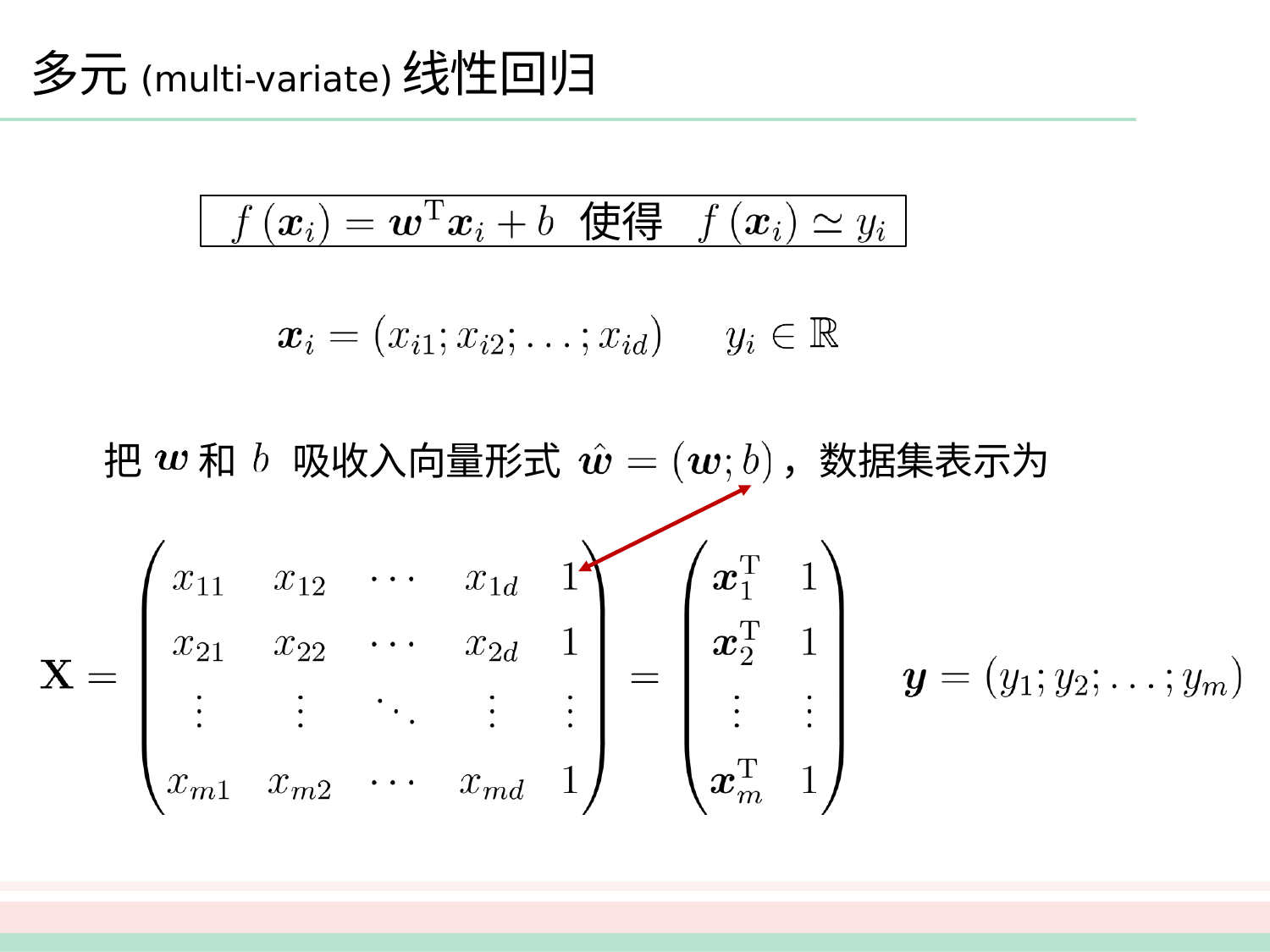

# 多元(multi-variate)线性回归
使得

把	和	吸收入向量形式
，数据集表示为